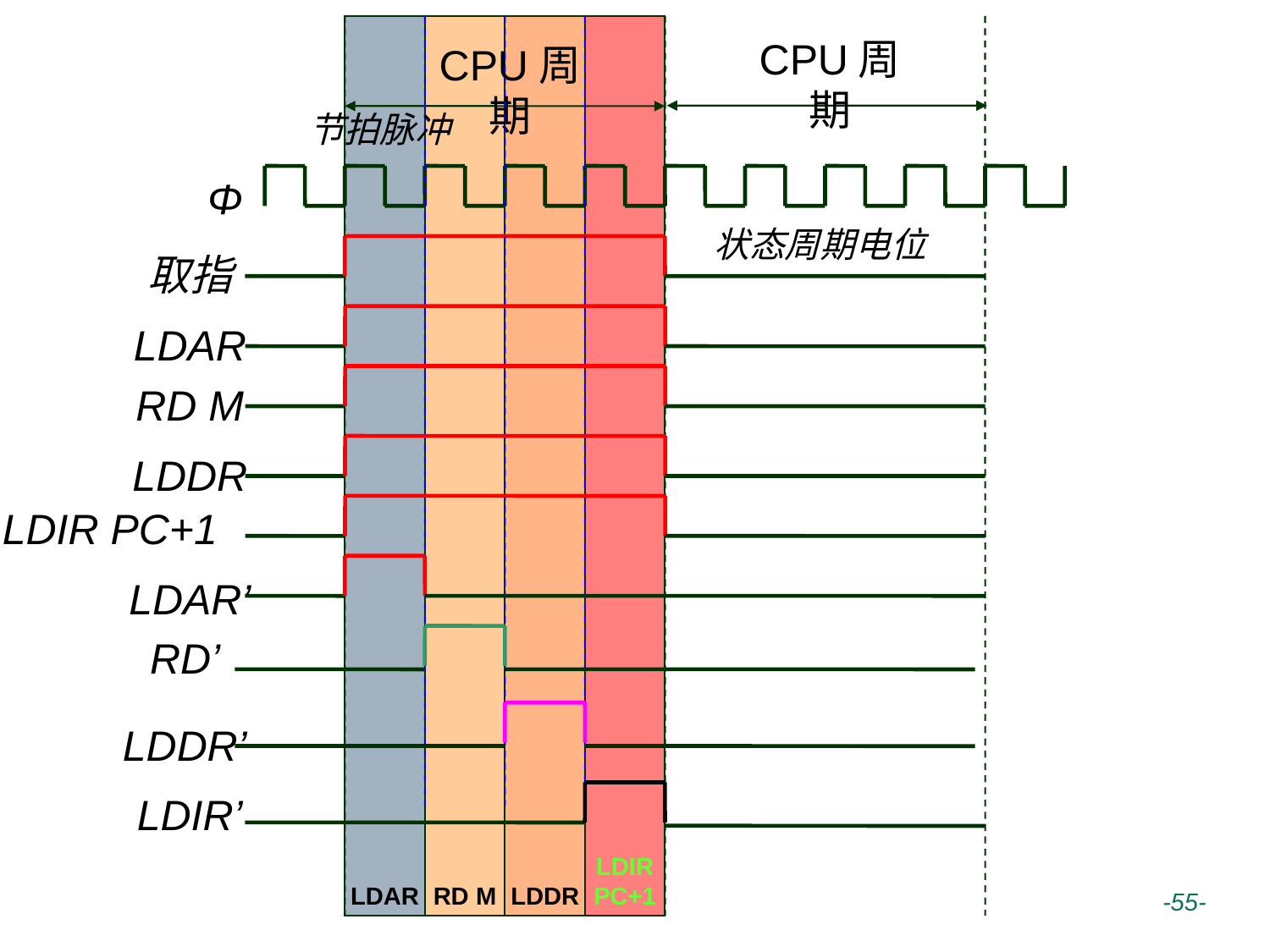

LDAR

RD M

LDDR

LDIR
PC+1
CPU周期
CPU周期
节拍脉冲

Φ

状态周期电位

取指

LDAR

RD M

LDDR

LDIR PC+1

LDAR’
RD’

LDDR’
LDIR’

 -55-